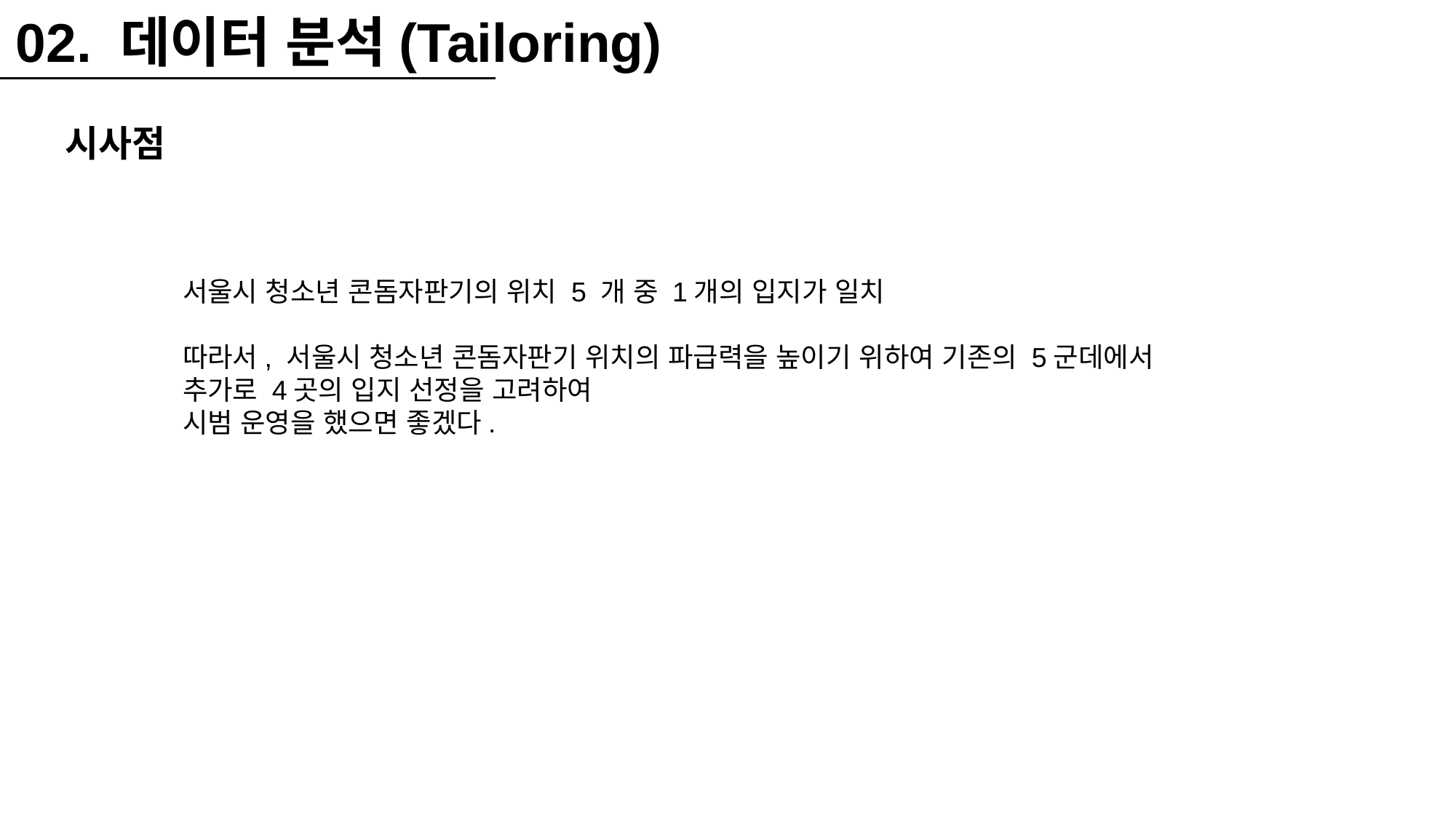

02. 데이터 분석(Tailoring)
시사점
서울시 청소년 콘돔자판기의 위치 5 개 중 1개의 입지가 일치

따라서, 서울시 청소년 콘돔자판기 위치의 파급력을 높이기 위하여 기존의 5군데에서 추가로 4곳의 입지 선정을 고려하여
시범 운영을 했으면 좋겠다.